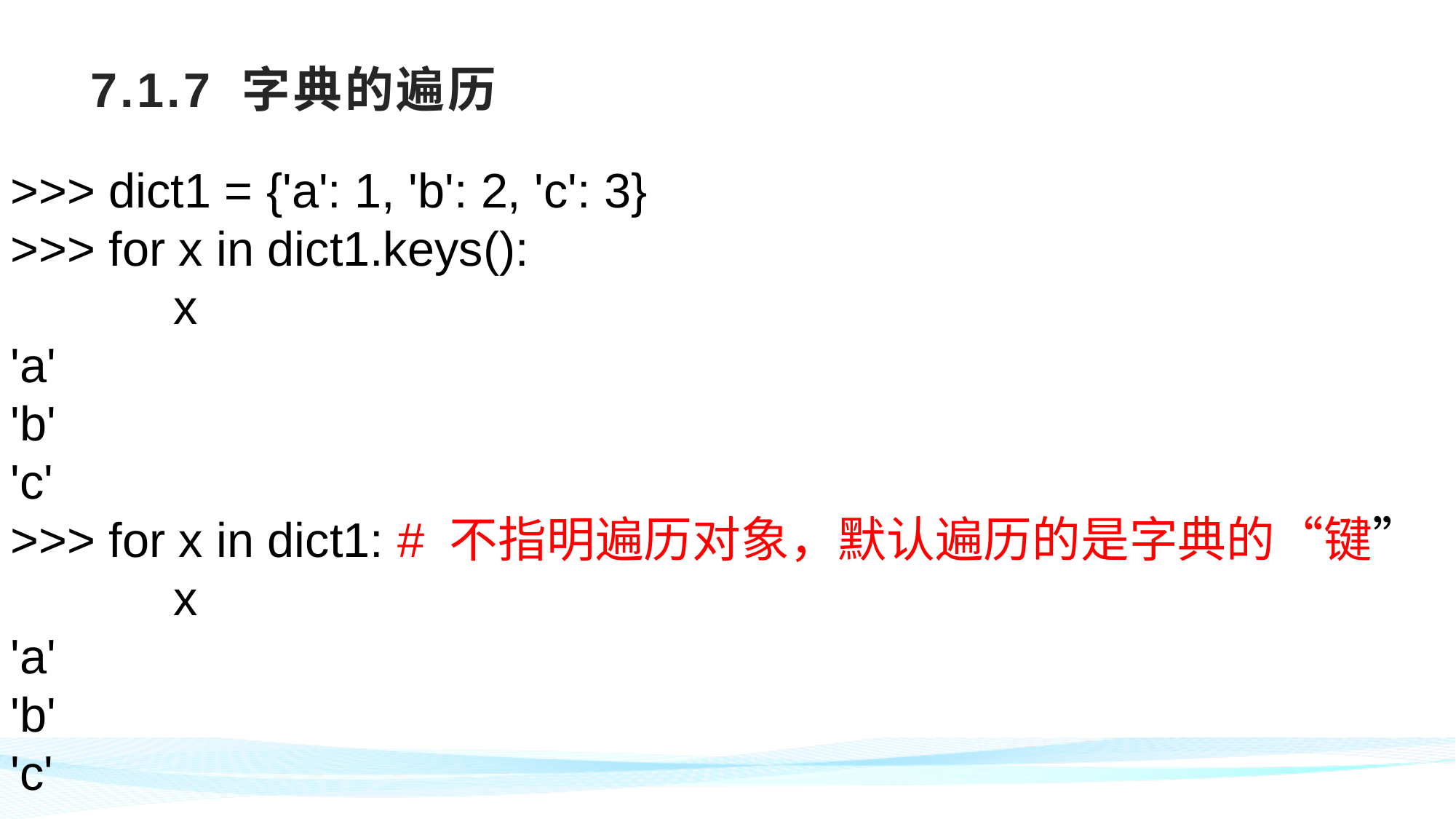

# 7.1.7 字典的遍历
>>> dict1 = {'a': 1, 'b': 2, 'c': 3}
>>> for x in dict1.keys():
	    x
'a'
'b'
'c'
>>> for x in dict1: # 不指明遍历对象，默认遍历的是字典的“键”
	    x
'a'
'b'
'c'
54